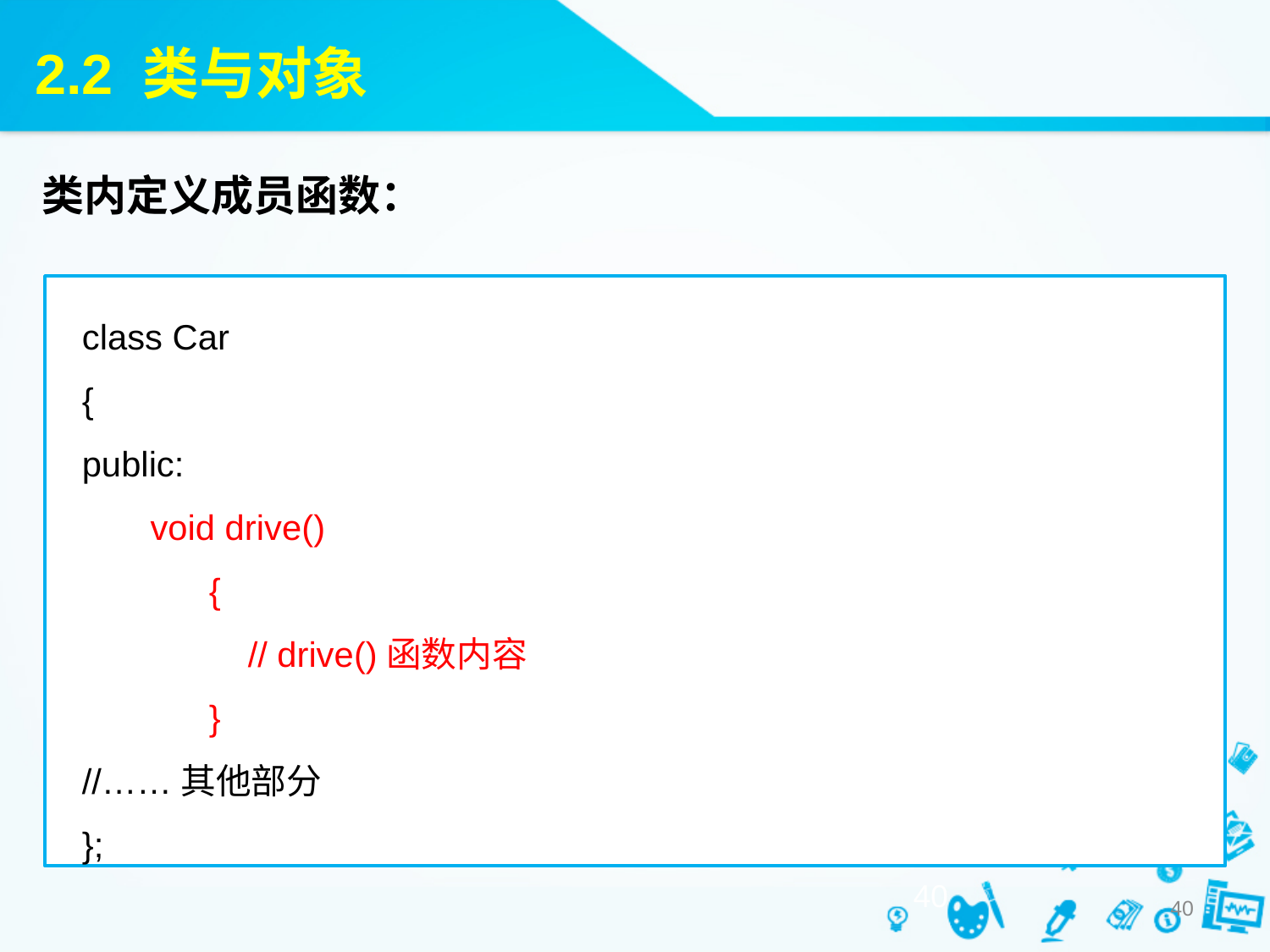

2.2 类与对象
类内定义成员函数：

class Car
{
public:
       void drive()
	{
	    // drive()函数内容
	}
//……其他部分
};
40
40